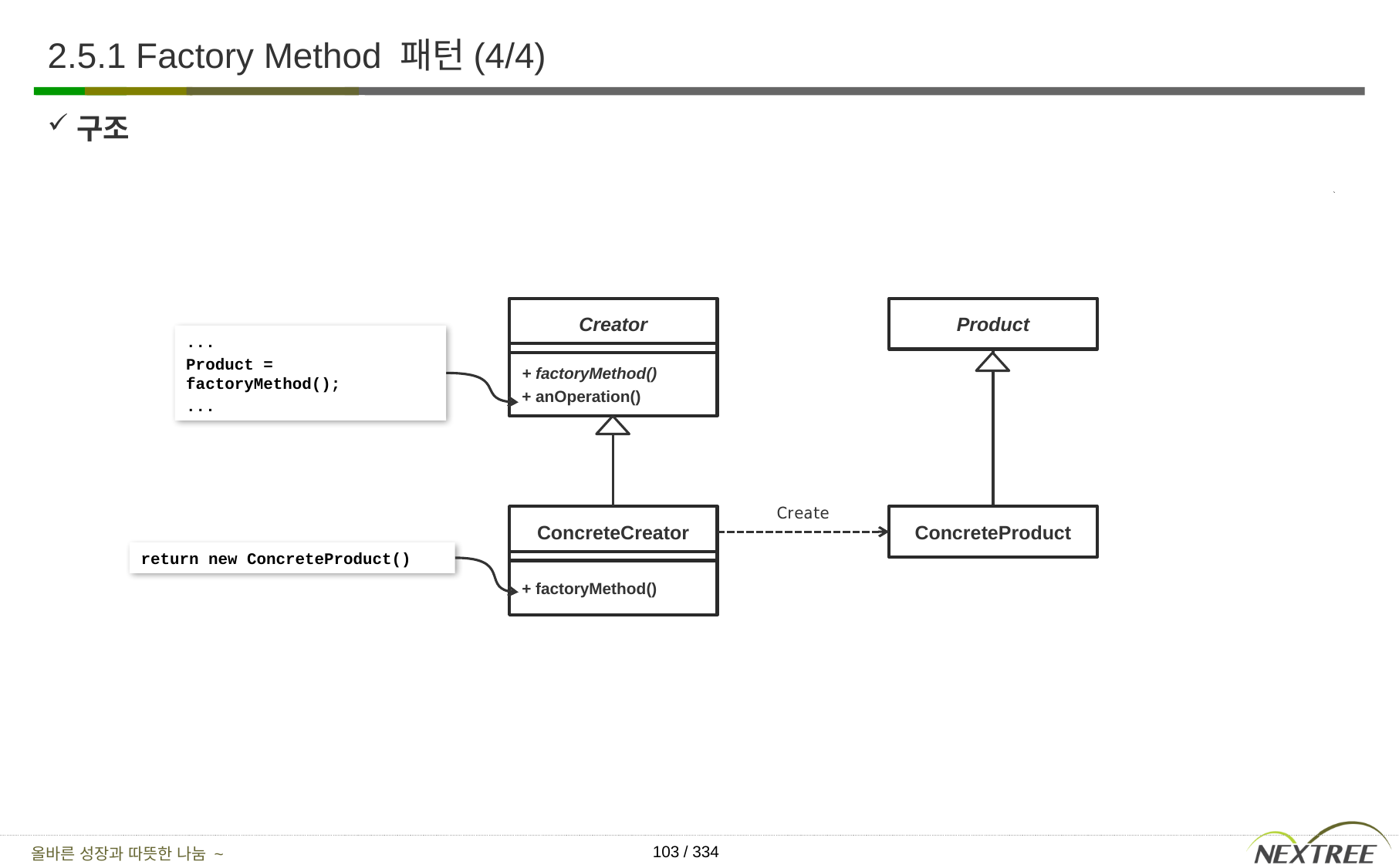

# 2.5.1 Factory Method 패턴(4/4)
구조
Creator
Product
...
Product = factoryMethod();
...

+ factoryMethod()
+ anOperation()

Create
ConcreteCreator
ConcreteProduct
return new ConcreteProduct()

+ factoryMethod()